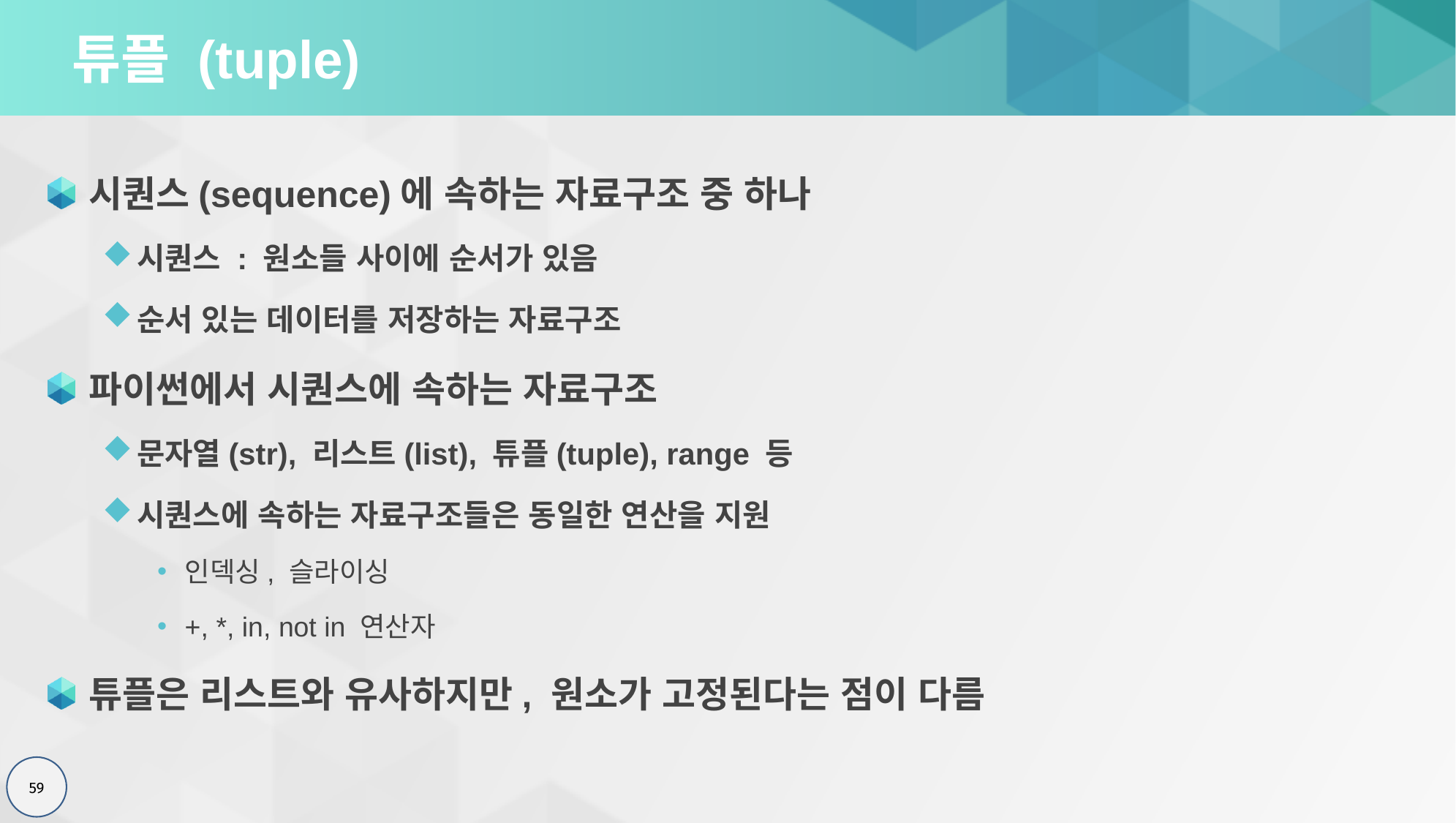

# 튜플 (tuple)
시퀀스(sequence)에 속하는 자료구조 중 하나
시퀀스 : 원소들 사이에 순서가 있음
순서 있는 데이터를 저장하는 자료구조
파이썬에서 시퀀스에 속하는 자료구조
문자열(str), 리스트(list), 튜플(tuple), range 등
시퀀스에 속하는 자료구조들은 동일한 연산을 지원
인덱싱, 슬라이싱
+, *, in, not in 연산자
튜플은 리스트와 유사하지만, 원소가 고정된다는 점이 다름